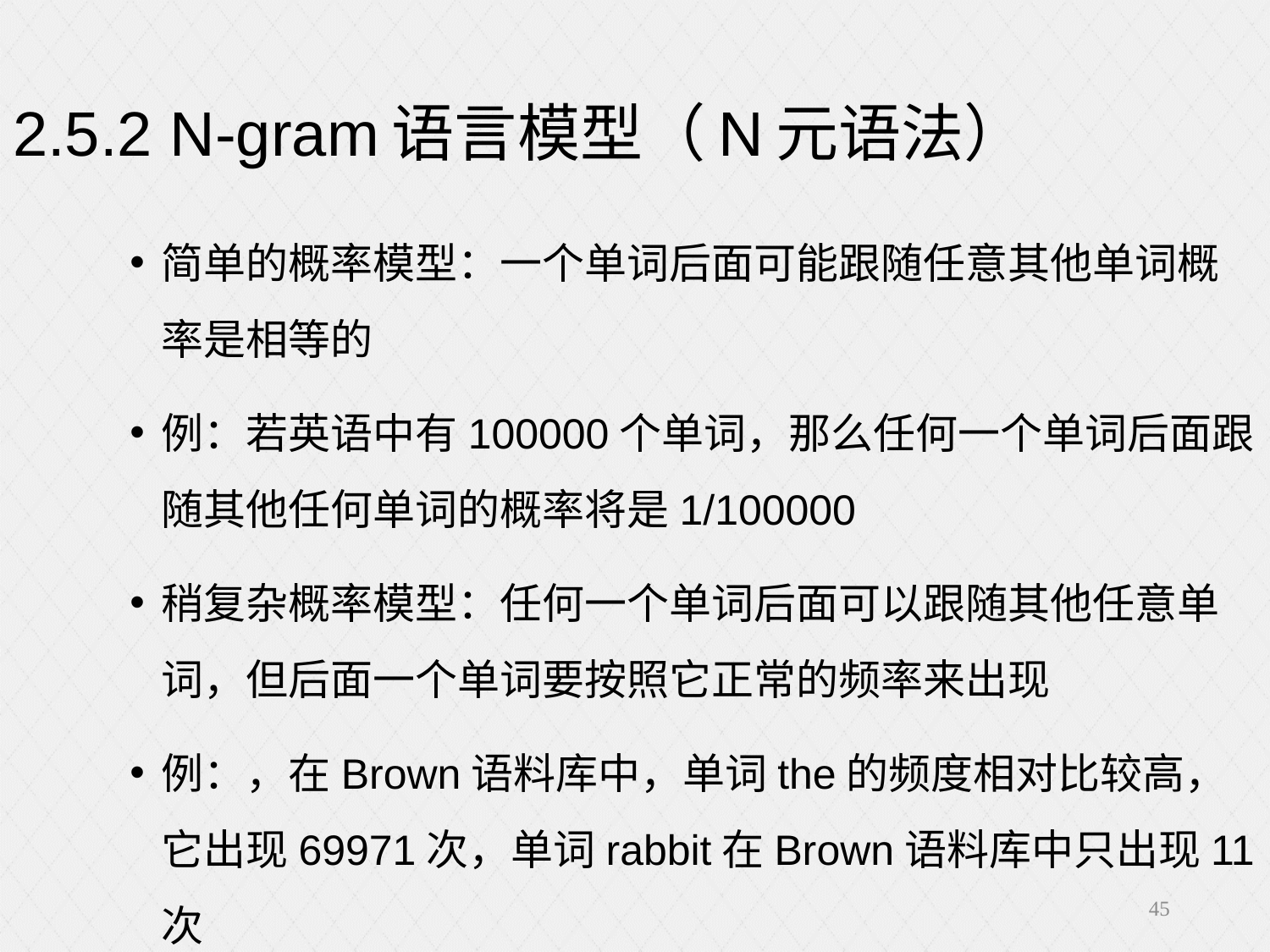

2.5.2 N-gram语言模型（N元语法）
简单的概率模型：一个单词后面可能跟随任意其他单词概率是相等的
例：若英语中有100000个单词，那么任何一个单词后面跟随其他任何单词的概率将是1/100000
稍复杂概率模型：任何一个单词后面可以跟随其他任意单词，但后面一个单词要按照它正常的频率来出现
例：，在Brown语料库中，单词the的频度相对比较高，它出现69971次，单词rabbit在Brown语料库中只出现11次
45